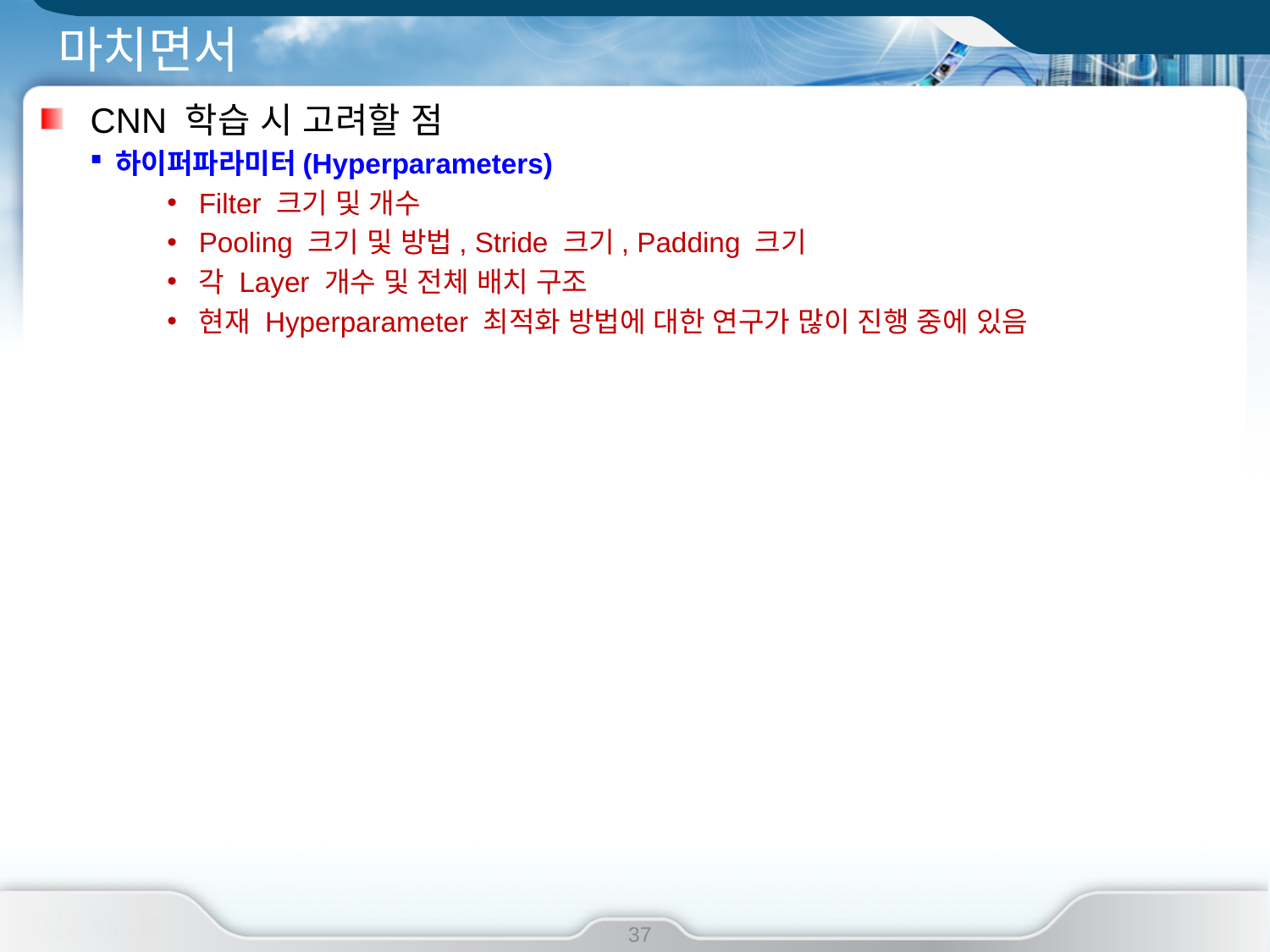

# 마치면서
CNN 학습 시 고려할 점
하이퍼파라미터(Hyperparameters)
Filter 크기 및 개수
Pooling 크기 및 방법, Stride 크기, Padding 크기
각 Layer 개수 및 전체 배치 구조
현재 Hyperparameter 최적화 방법에 대한 연구가 많이 진행 중에 있음

37